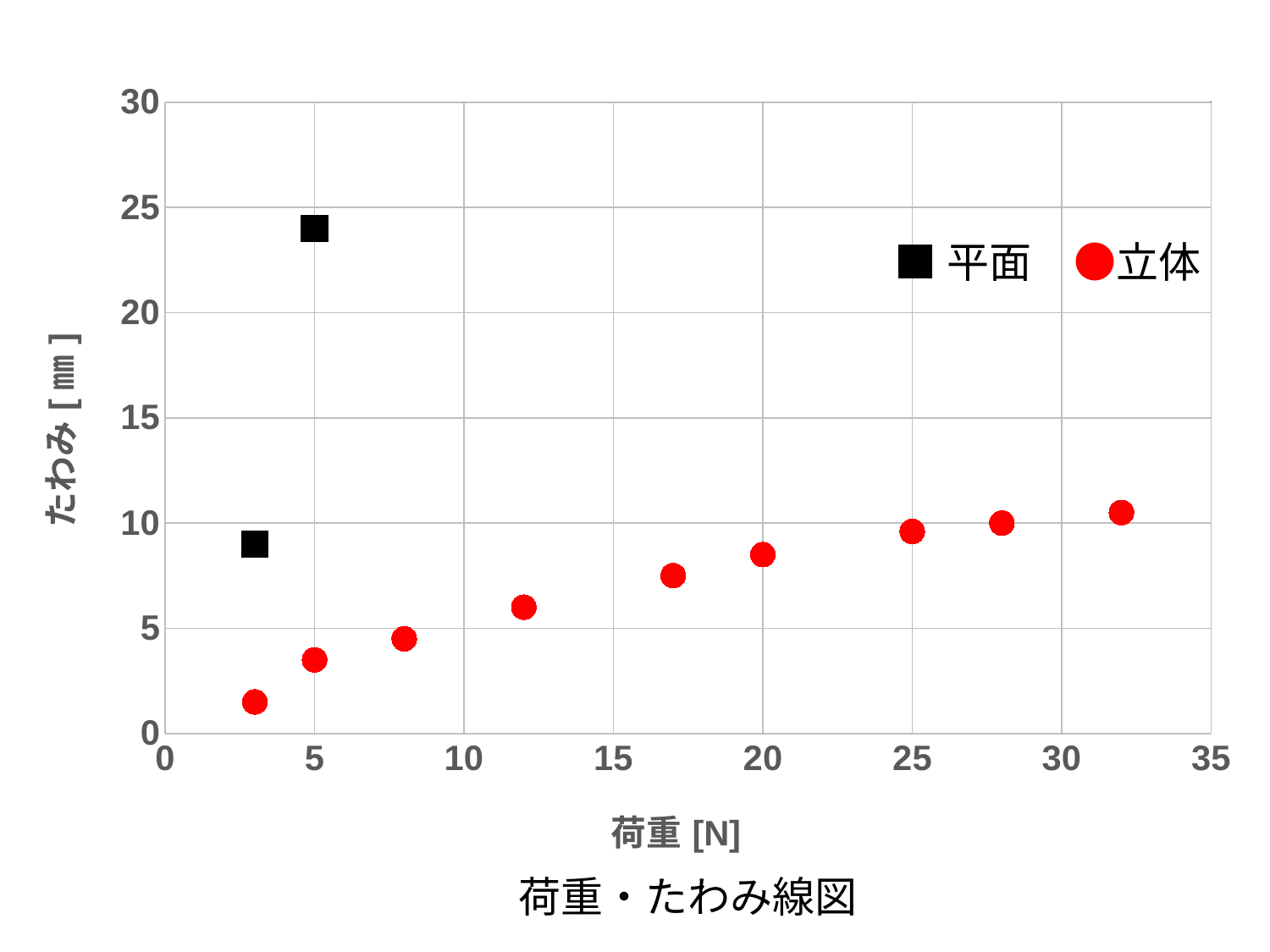

### Chart

| Category |  | 平面 |
|---|---|---|
■平面　●立体
荷重・たわみ線図